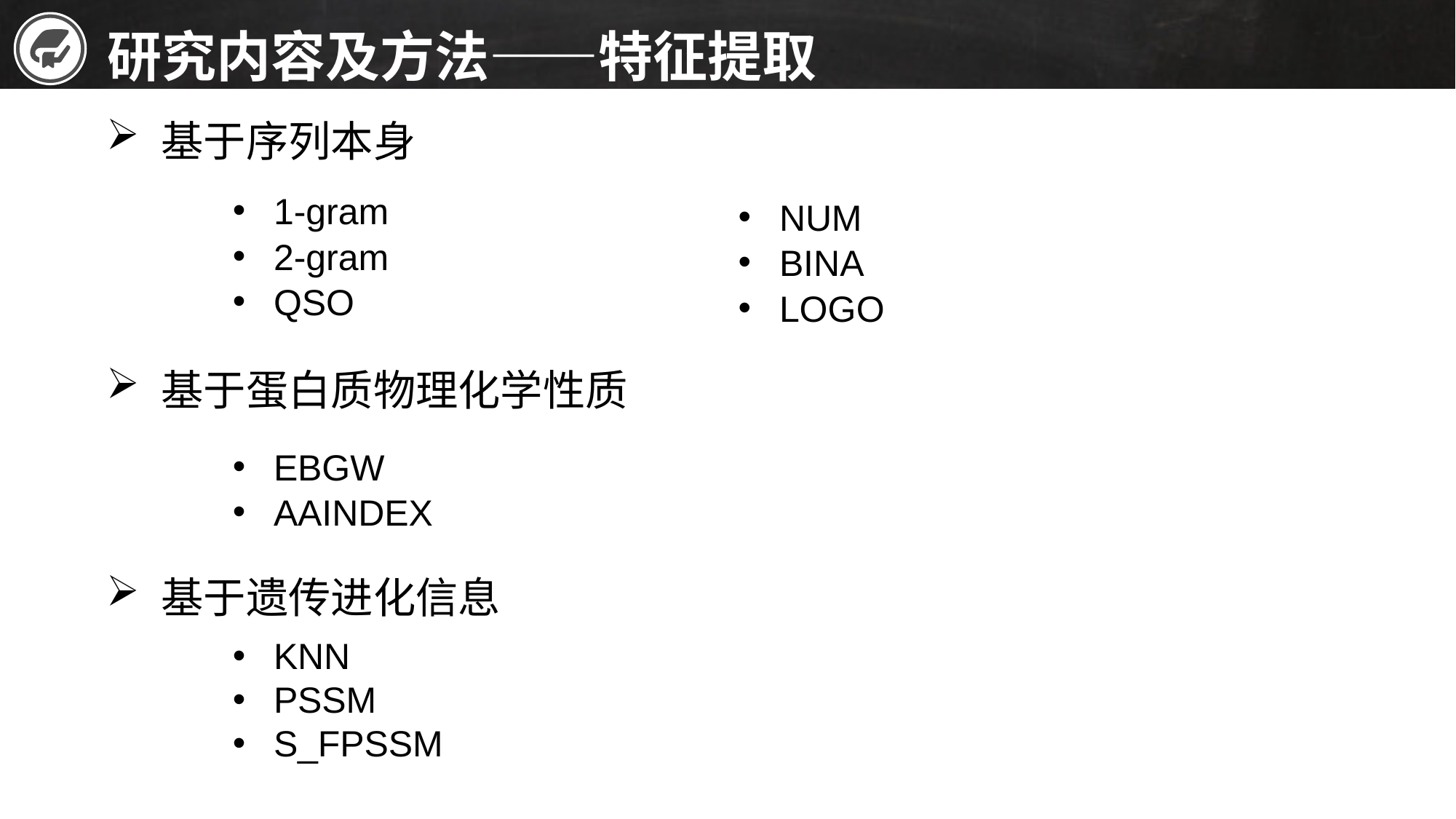

研究内容及方法——特征提取

基于序列本身
1-gram
2-gram
QSO
NUM
BINA
LOGO
基于蛋白质物理化学性质
EBGW
AAINDEX
基于遗传进化信息
KNN
PSSM
S_FPSSM